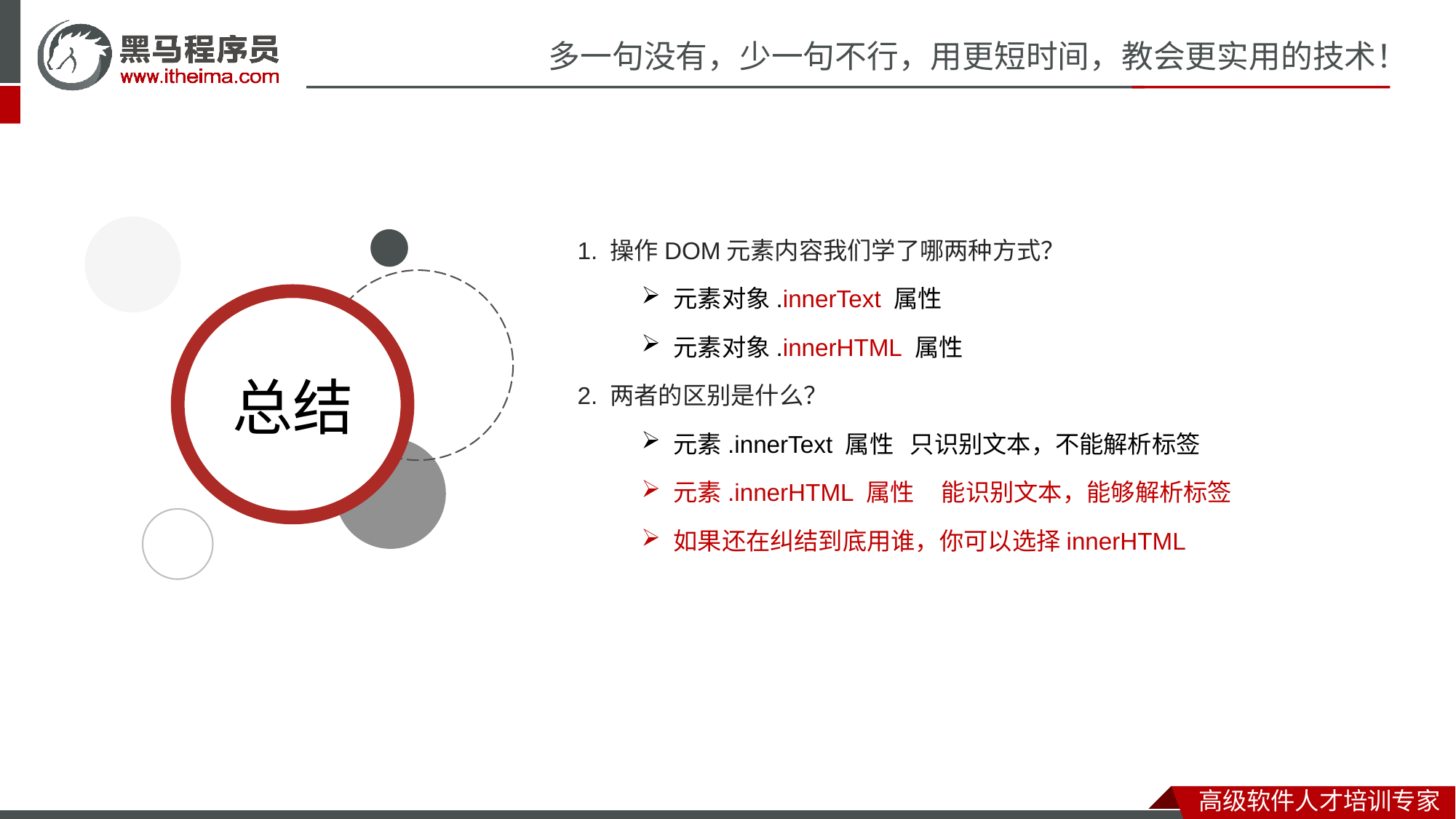

1. 操作DOM元素内容我们学了哪两种方式？
元素对象.innerText 属性
元素对象.innerHTML 属性
2. 两者的区别是什么？
元素.innerText 属性   只识别文本，不能解析标签
元素.innerHTML 属性     能识别文本，能够解析标签
如果还在纠结到底用谁，你可以选择innerHTML